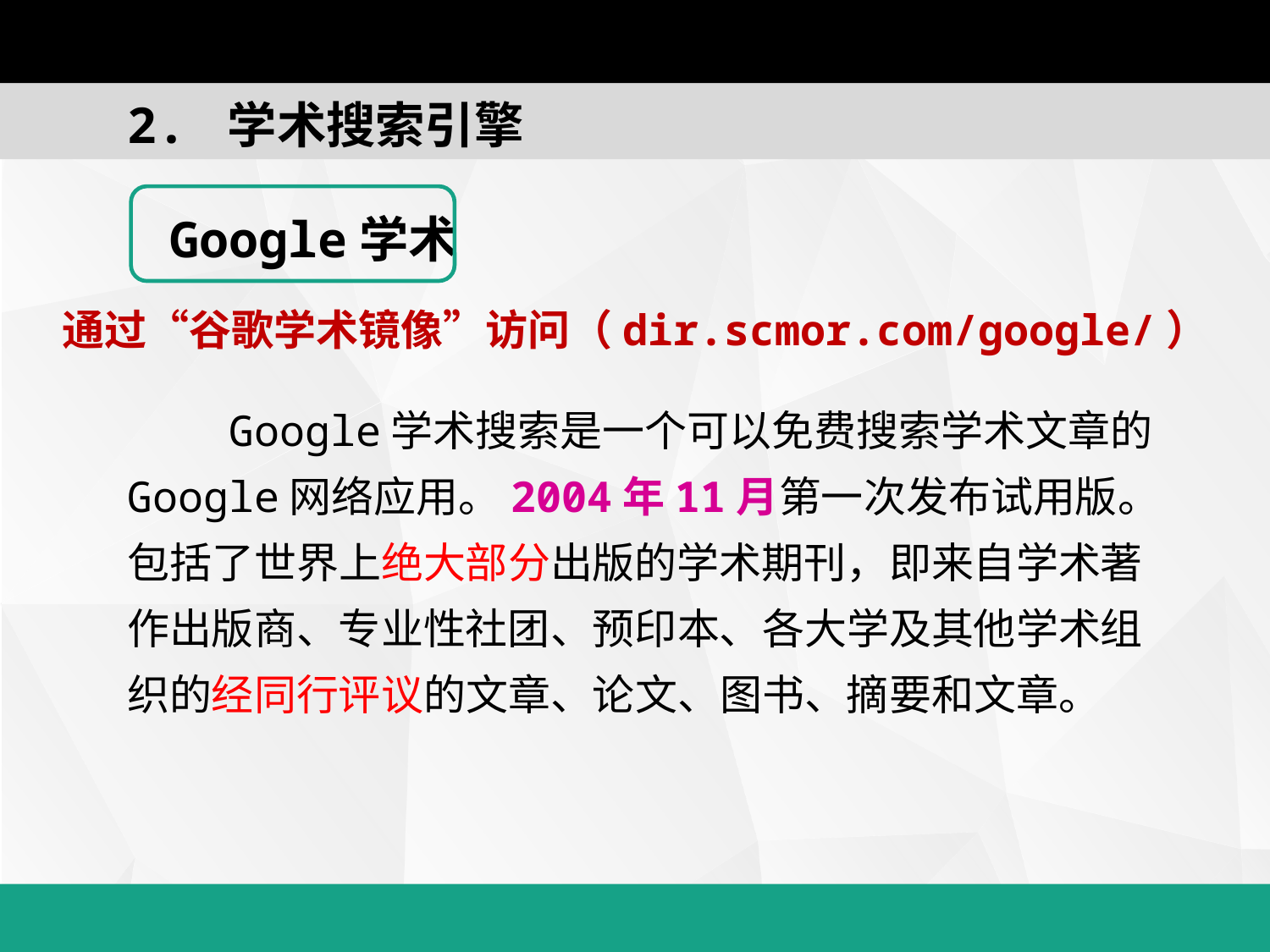

2. 学术搜索引擎
Google学术

通过“谷歌学术镜像”访问（dir.scmor.com/google/）
    Google学术搜索是一个可以免费搜索学术文章的Google网络应用。2004年11月第一次发布试用版。包括了世界上绝大部分出版的学术期刊，即来自学术著作出版商、专业性社团、预印本、各大学及其他学术组织的经同行评议的文章、论文、图书、摘要和文章。